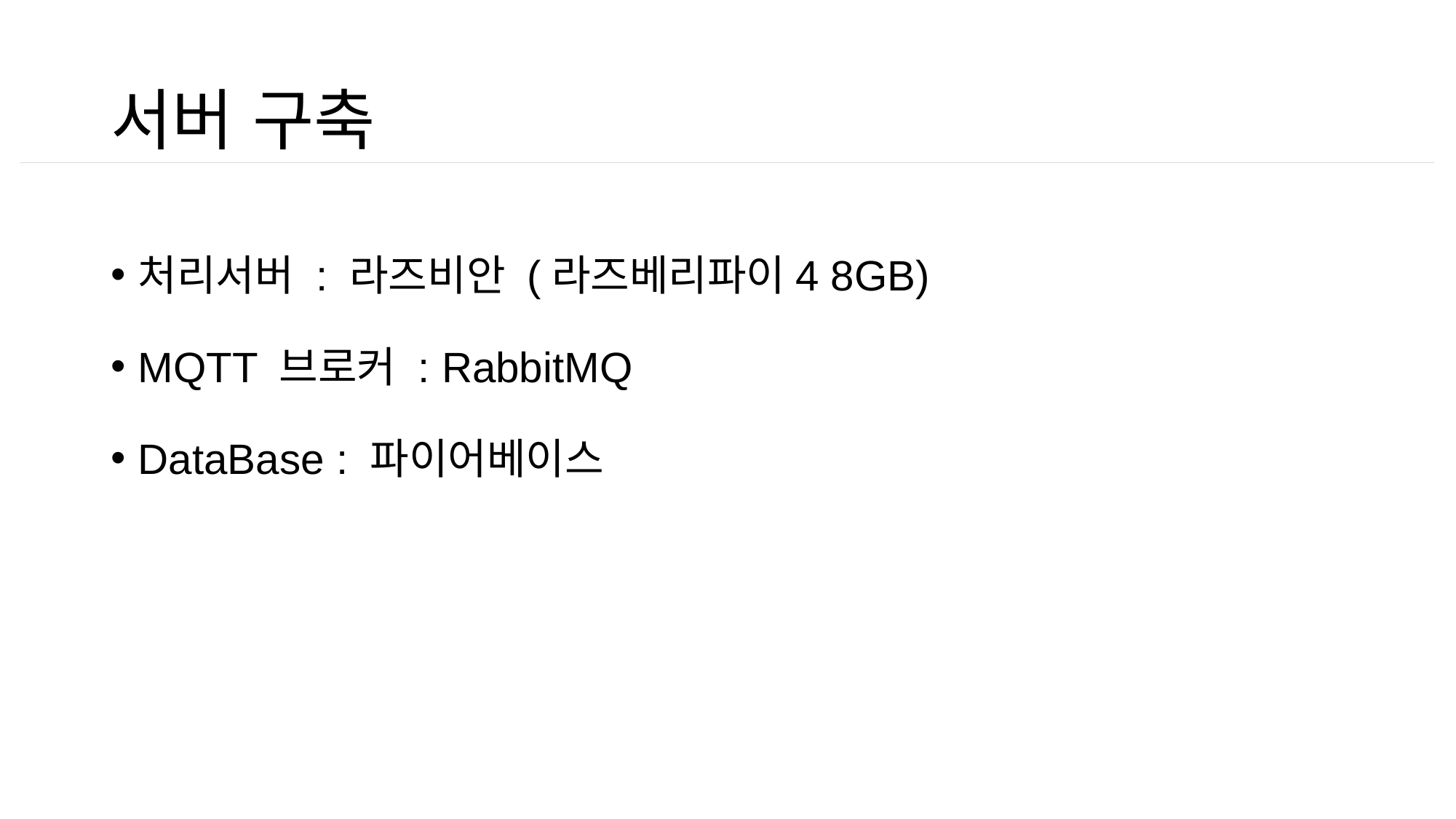

# 서버 구축
처리서버 : 라즈비안 (라즈베리파이4 8GB)
MQTT 브로커 : RabbitMQ
DataBase : 파이어베이스